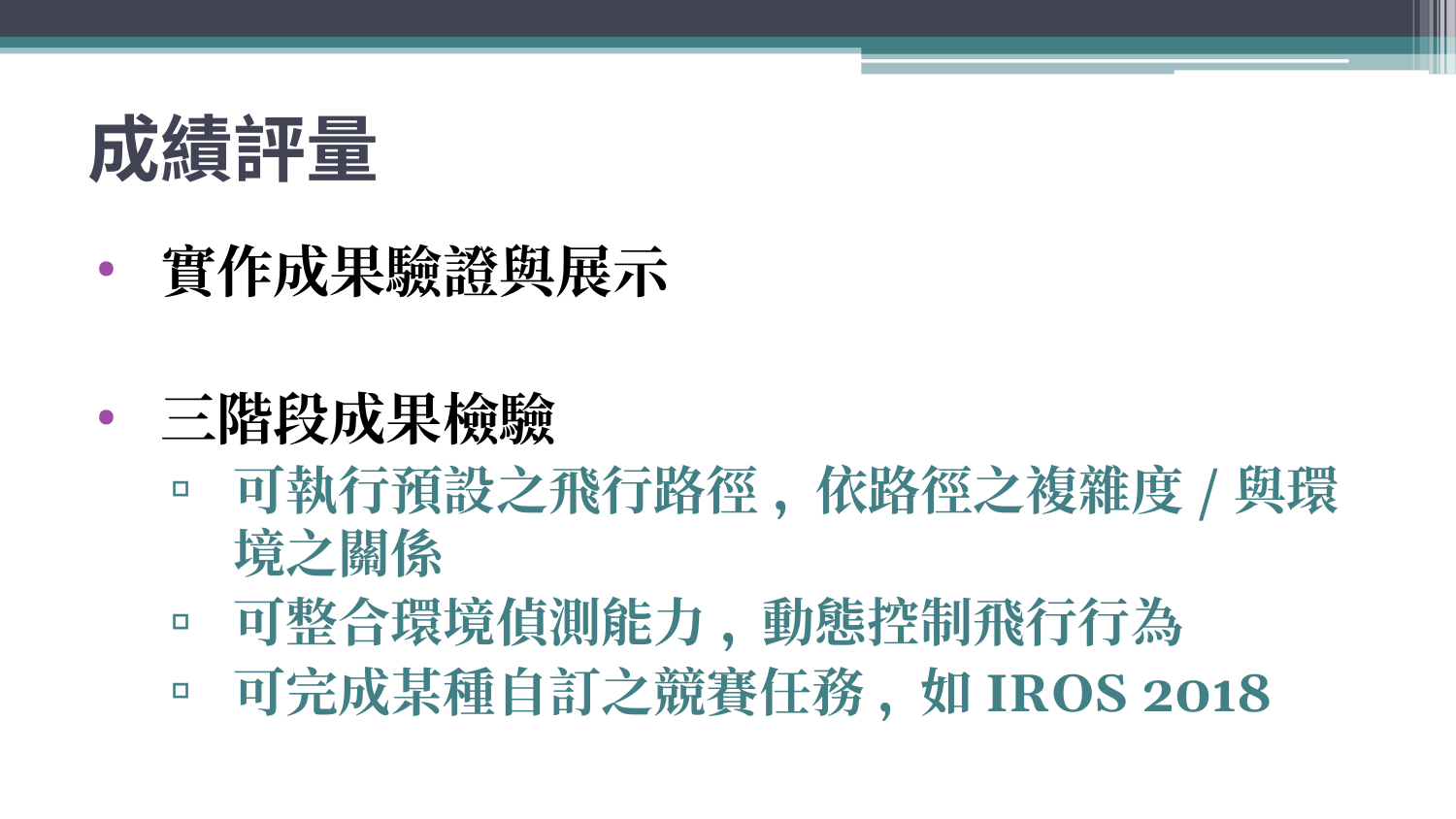

# 成績評量
實作成果驗證與展示

三階段成果檢驗
可執行預設之飛行路徑, 依路徑之複雜度/與環境之關係
可整合環境偵測能力, 動態控制飛行行為
可完成某種自訂之競賽任務, 如IROS 2018